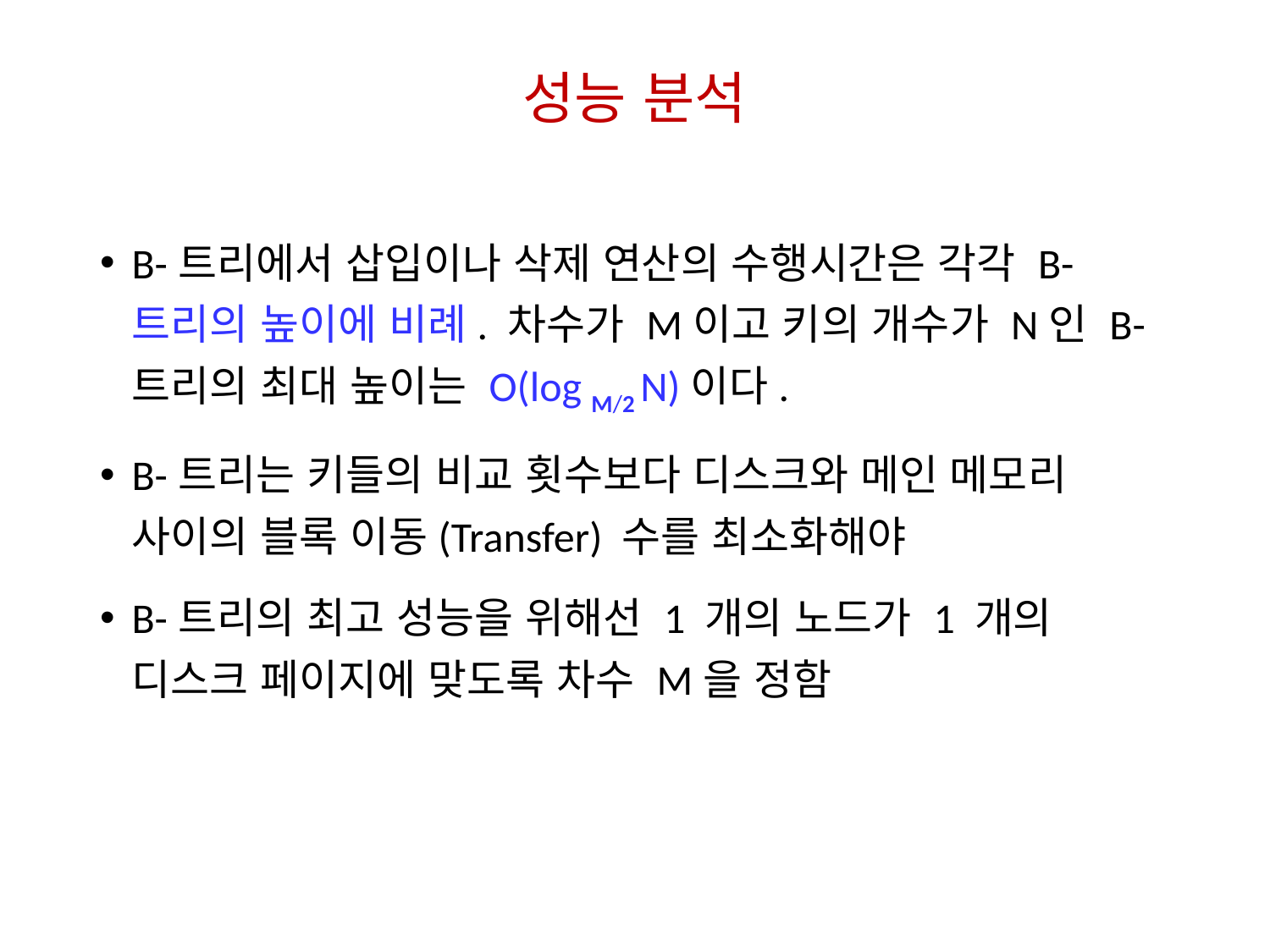

# 성능 분석
B-트리에서 삽입이나 삭제 연산의 수행시간은 각각 B- 트리의 높이에 비례. 차수가 M이고 키의 개수가 N인 B-트리의 최대 높이는 O(log M/2 N)이다.
B-트리는 키들의 비교 횟수보다 디스크와 메인 메모리 사이의 블록 이동(Transfer) 수를 최소화해야
B-트리의 최고 성능을 위해선 1 개의 노드가 1 개의 디스크 페이지에 맞도록 차수 M을 정함